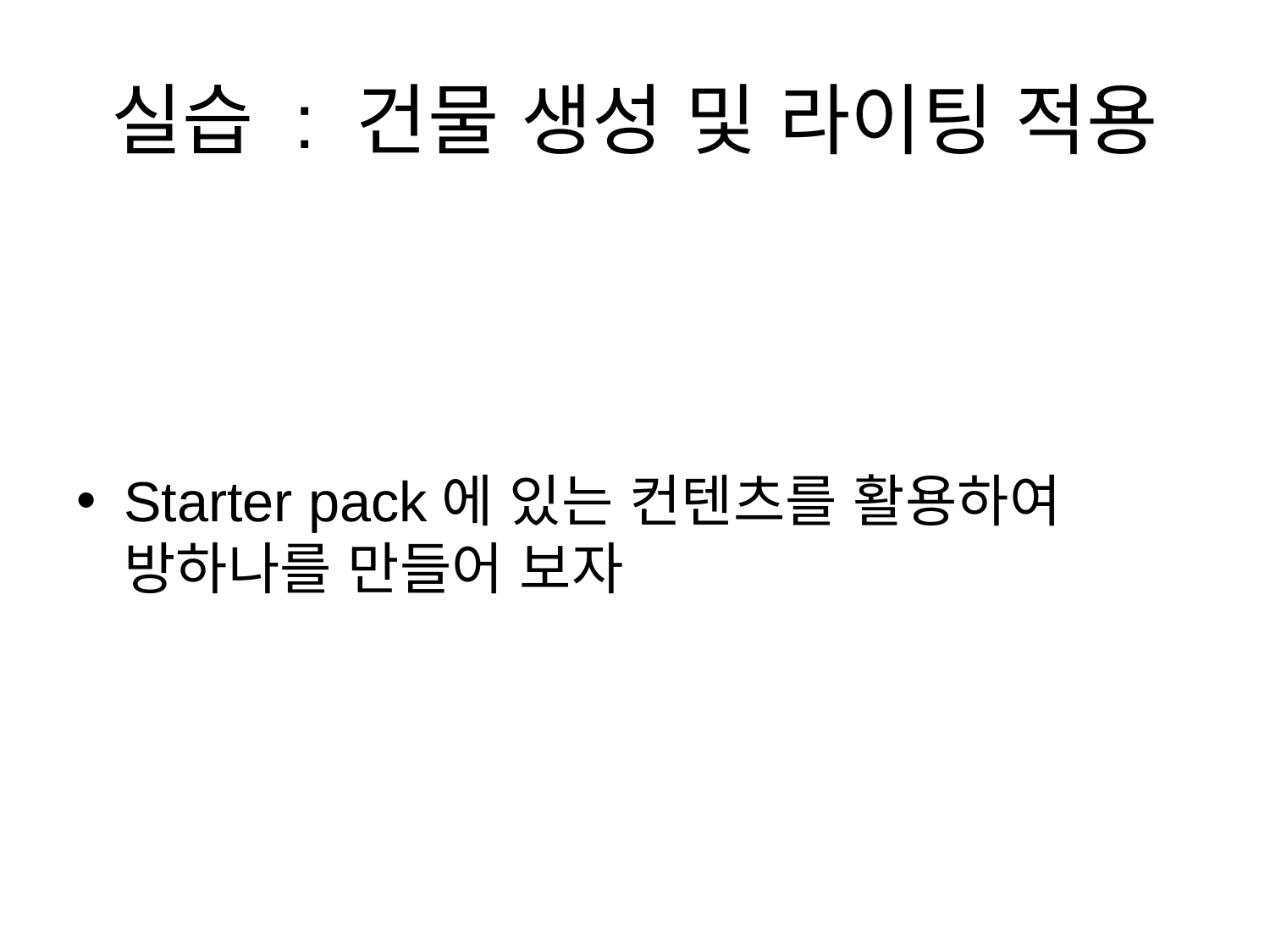

# 실습 : 건물 생성 및 라이팅 적용

Starter pack에 있는 컨텐츠를 활용하여 방하나를 만들어 보자